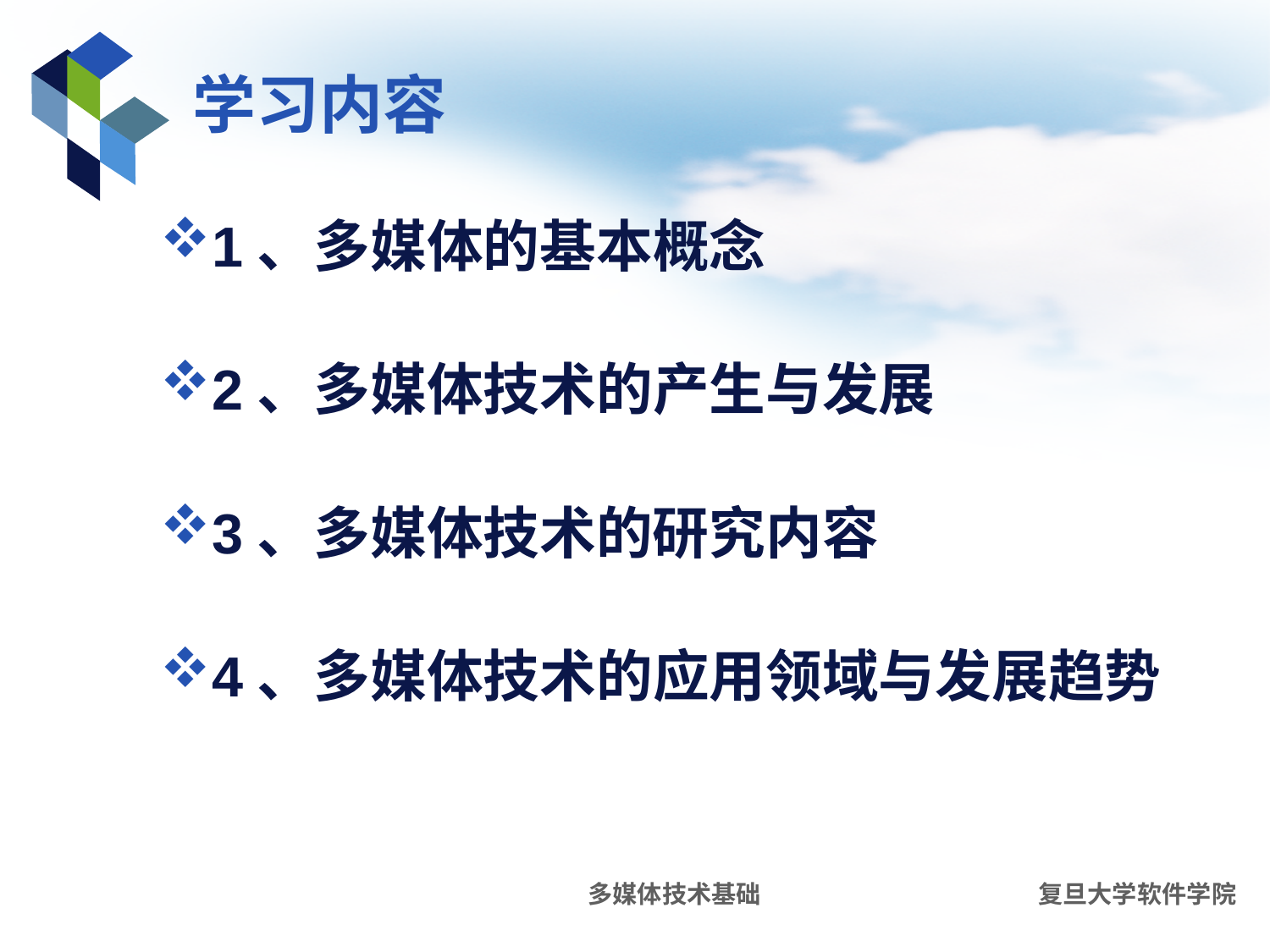

# 学习内容
1、多媒体的基本概念

2、多媒体技术的产生与发展

3、多媒体技术的研究内容

4、多媒体技术的应用领域与发展趋势
多媒体技术基础